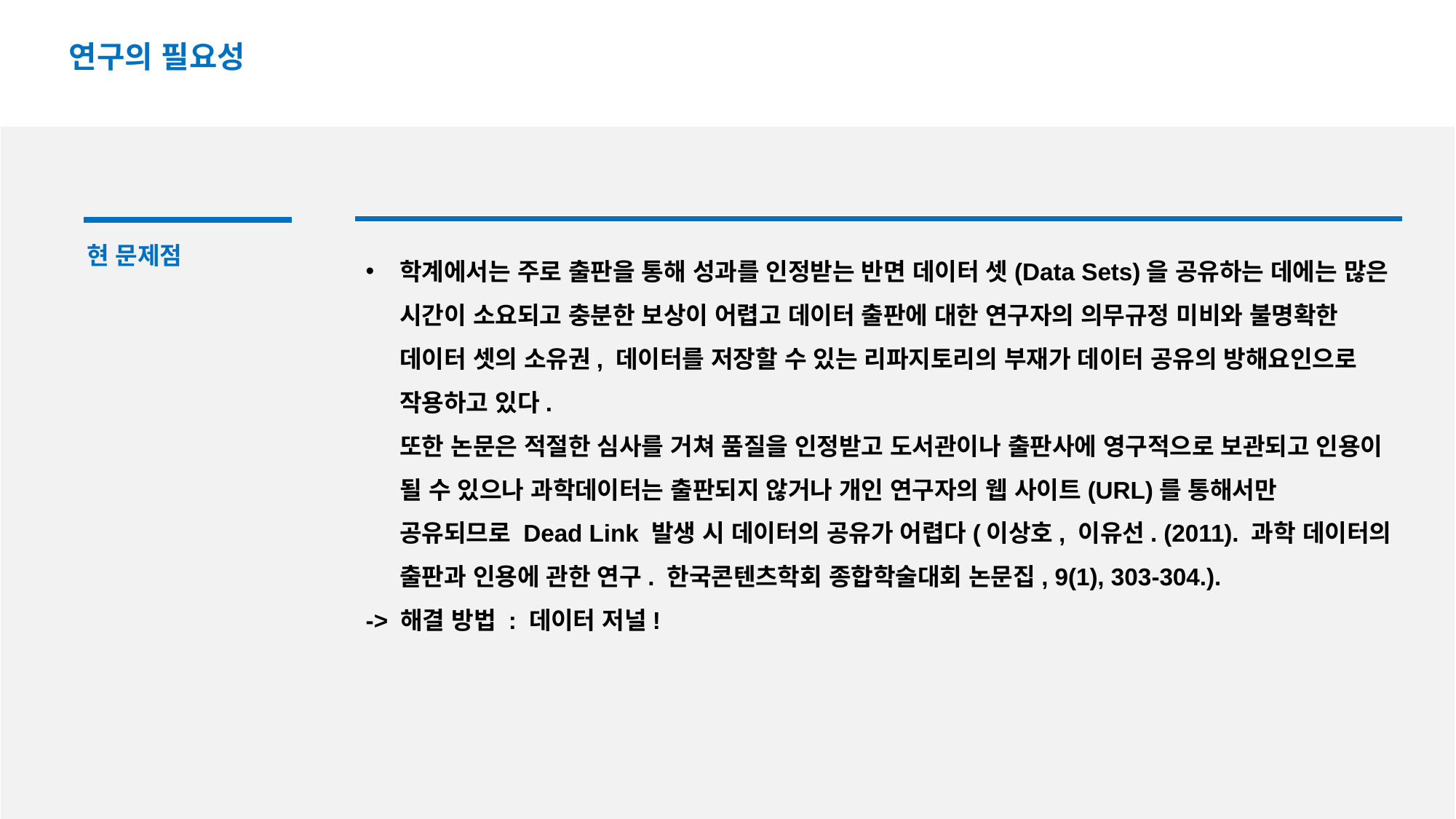

연구의 필요성

현 문제점
학계에서는 주로 출판을 통해 성과를 인정받는 반면 데이터 셋(Data Sets)을 공유하는 데에는 많은 시간이 소요되고 충분한 보상이 어렵고 데이터 출판에 대한 연구자의 의무규정 미비와 불명확한 데이터 셋의 소유권, 데이터를 저장할 수 있는 리파지토리의 부재가 데이터 공유의 방해요인으로 작용하고 있다.
또한 논문은 적절한 심사를 거쳐 품질을 인정받고 도서관이나 출판사에 영구적으로 보관되고 인용이 될 수 있으나 과학데이터는 출판되지 않거나 개인 연구자의 웹 사이트(URL)를 통해서만 공유되므로 Dead Link 발생 시 데이터의 공유가 어렵다(이상호, 이유선. (2011). 과학 데이터의 출판과 인용에 관한 연구. 한국콘텐츠학회 종합학술대회 논문집, 9(1), 303-304.).
-> 해결 방법 : 데이터 저널!